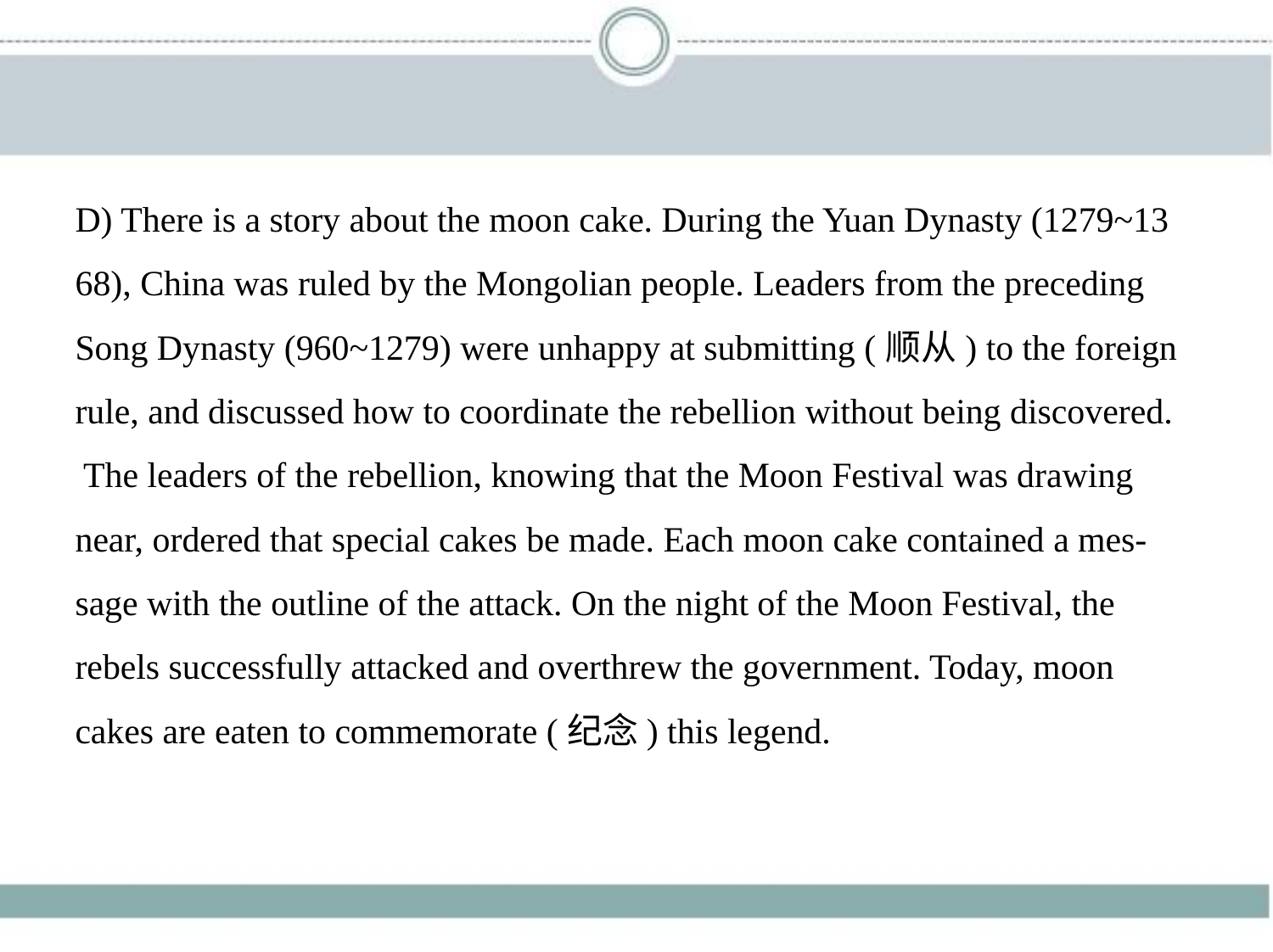

D) There is a story about the moon cake. During the Yuan Dynasty (1279~13
68), China was ruled by the Mongolian people. Leaders from the preceding
Song Dynasty (960~1279) were unhappy at submitting (顺从) to the foreign
rule, and discussed how to coordinate the rebellion without being discovered.
 The leaders of the rebellion, knowing that the Moon Festival was drawing
near, ordered that special cakes be made. Each moon cake contained a mes-
sage with the outline of the attack. On the night of the Moon Festival, the
rebels successfully attacked and overthrew the government. Today, moon
cakes are eaten to commemorate (纪念) this legend.